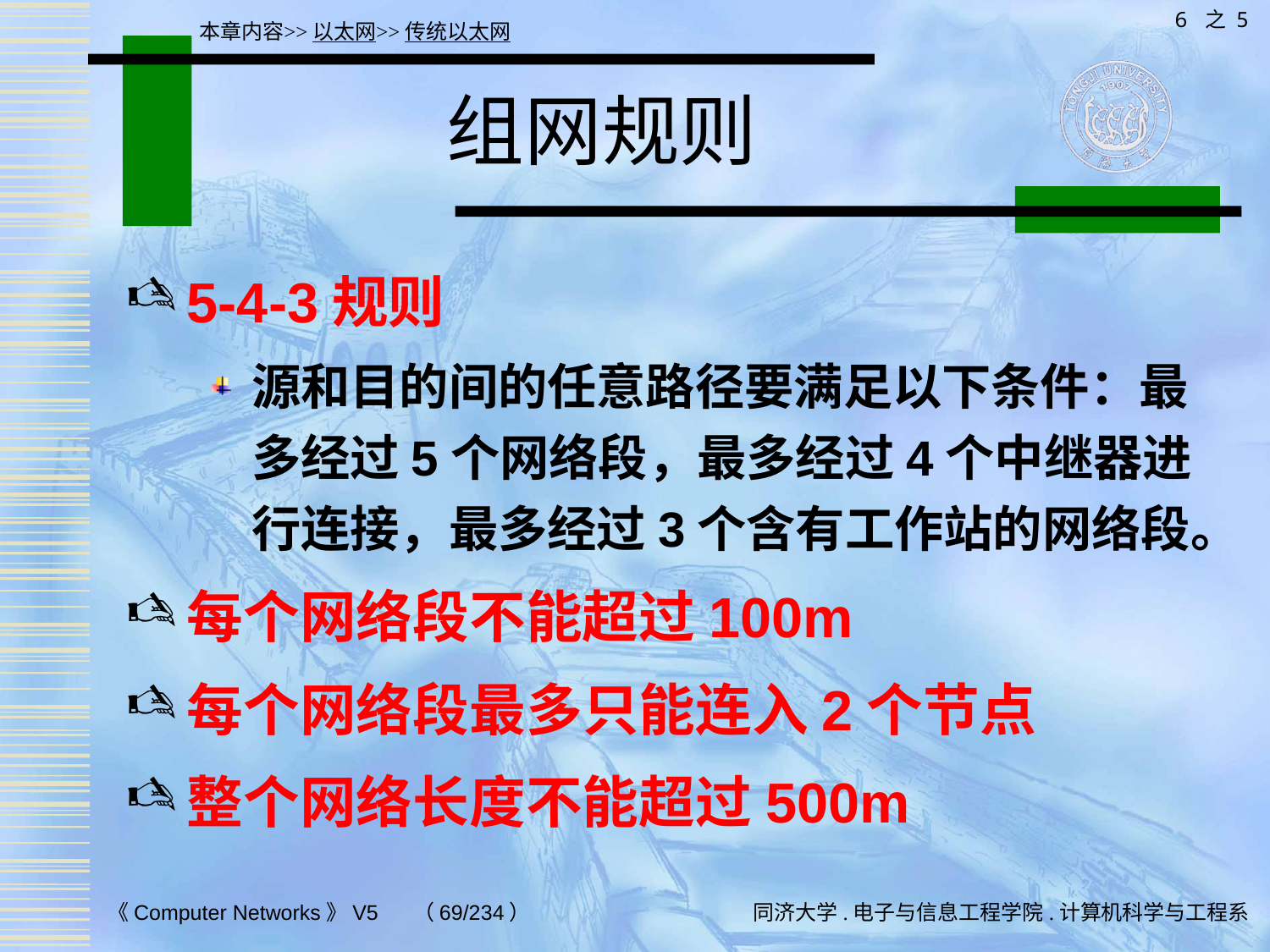

6 之 5
本章内容>>以太网>>传统以太网
# 组网规则
5-4-3规则
源和目的间的任意路径要满足以下条件：最多经过5个网络段，最多经过4个中继器进行连接，最多经过3个含有工作站的网络段。
每个网络段不能超过100m
每个网络段最多只能连入2个节点
整个网络长度不能超过500m